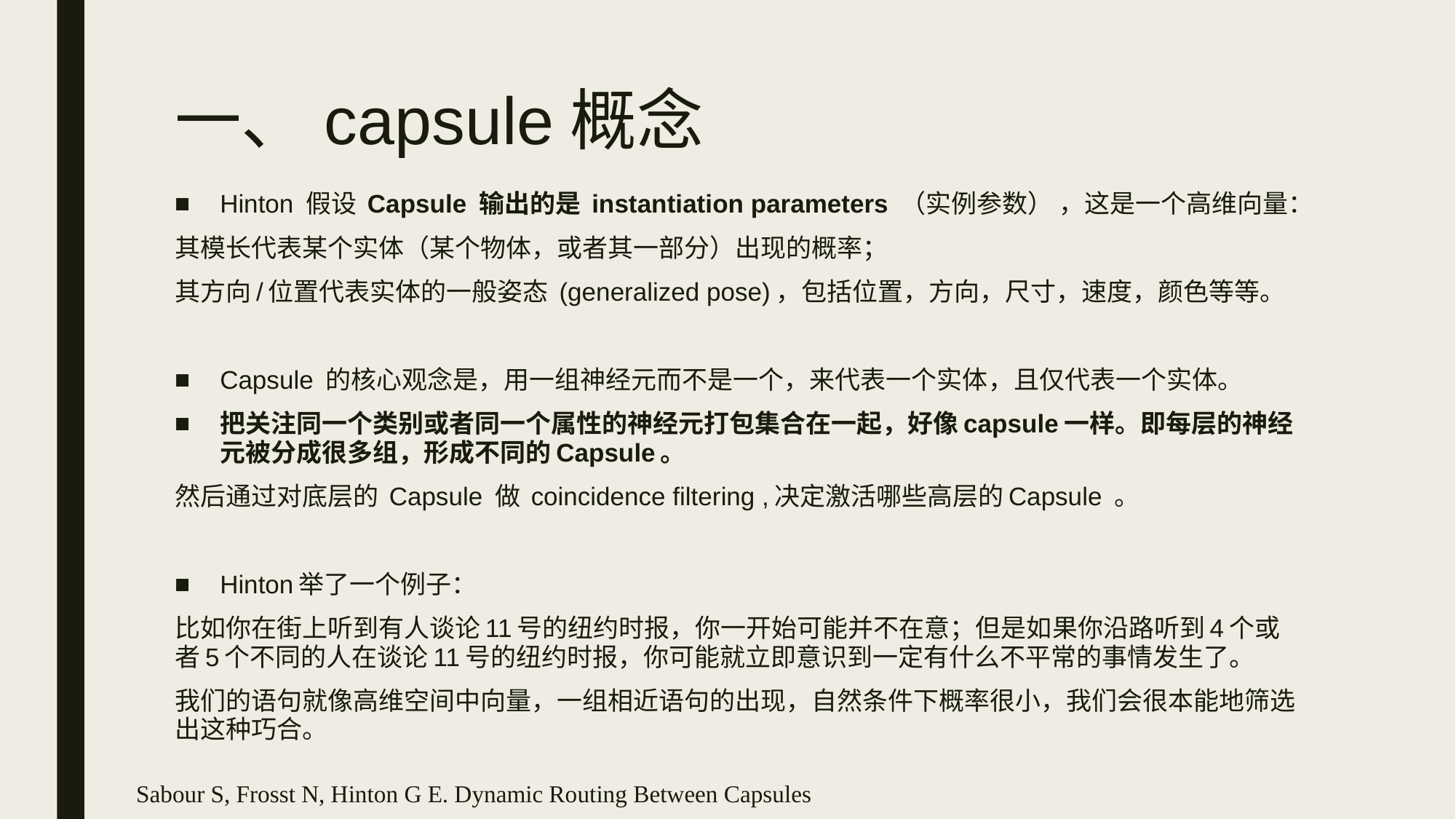

# 一、capsule概念
Hinton 假设 Capsule 输出的是 instantiation parameters （实例参数） ，这是一个高维向量：
其模长代表某个实体（某个物体，或者其一部分）出现的概率；
其方向/位置代表实体的一般姿态 (generalized pose)，包括位置，方向，尺寸，速度，颜色等等。

Capsule 的核心观念是，用一组神经元而不是一个，来代表一个实体，且仅代表一个实体。
把关注同一个类别或者同一个属性的神经元打包集合在一起，好像capsule一样。即每层的神经元被分成很多组，形成不同的Capsule。
然后通过对底层的 Capsule 做 coincidence filtering ,决定激活哪些高层的Capsule 。

Hinton举了一个例子：
比如你在街上听到有人谈论11号的纽约时报，你一开始可能并不在意；但是如果你沿路听到4个或者5个不同的人在谈论11号的纽约时报，你可能就立即意识到一定有什么不平常的事情发生了。
我们的语句就像高维空间中向量，一组相近语句的出现，自然条件下概率很小，我们会很本能地筛选出这种巧合。
      Sabour S, Frosst N, Hinton G E. Dynamic Routing Between Capsules